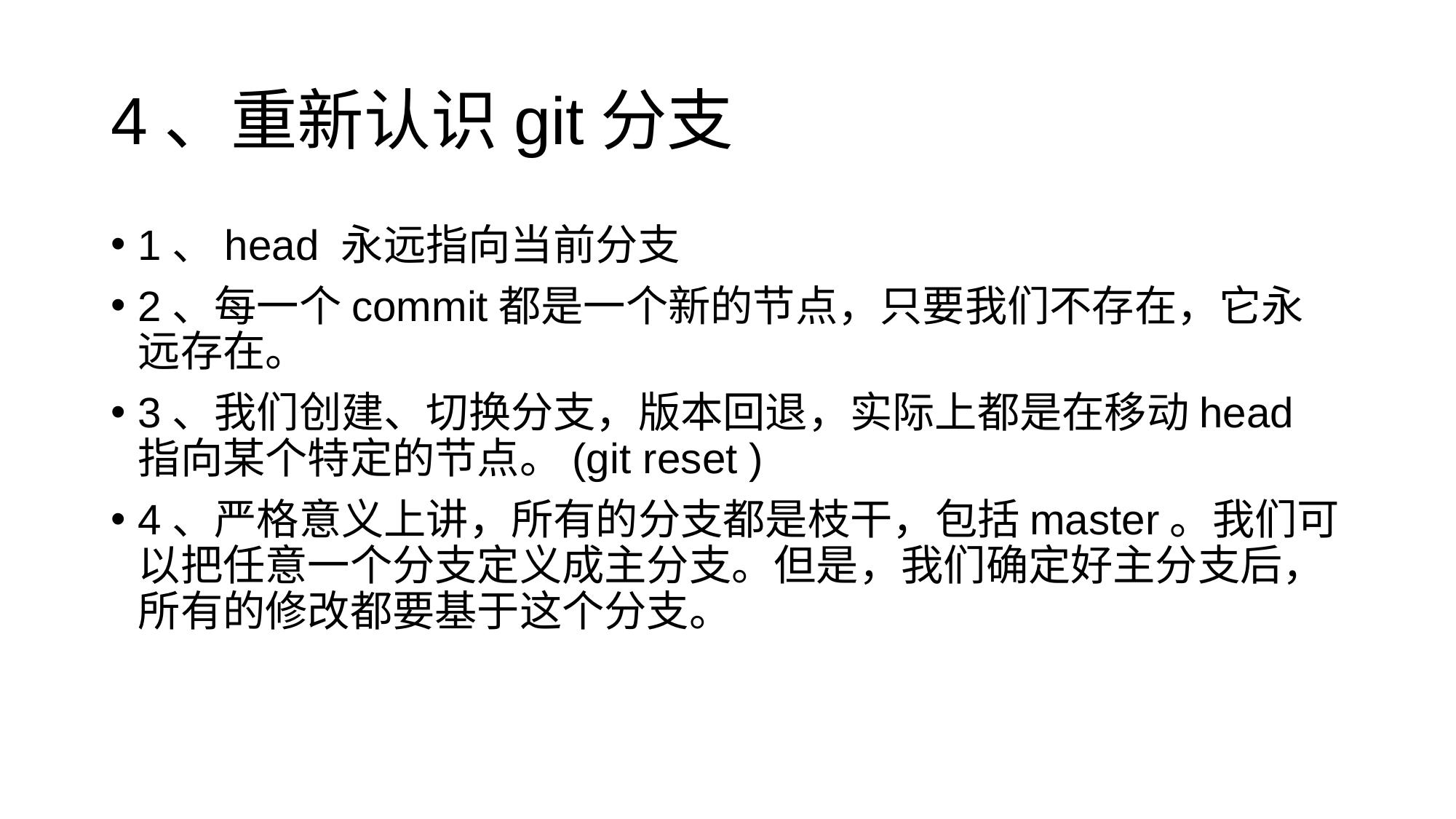

# 4、重新认识git分支
1、head 永远指向当前分支
2、每一个commit都是一个新的节点，只要我们不存在，它永远存在。
3、我们创建、切换分支，版本回退，实际上都是在移动head指向某个特定的节点。(git reset )
4、严格意义上讲，所有的分支都是枝干，包括master。我们可以把任意一个分支定义成主分支。但是，我们确定好主分支后，所有的修改都要基于这个分支。